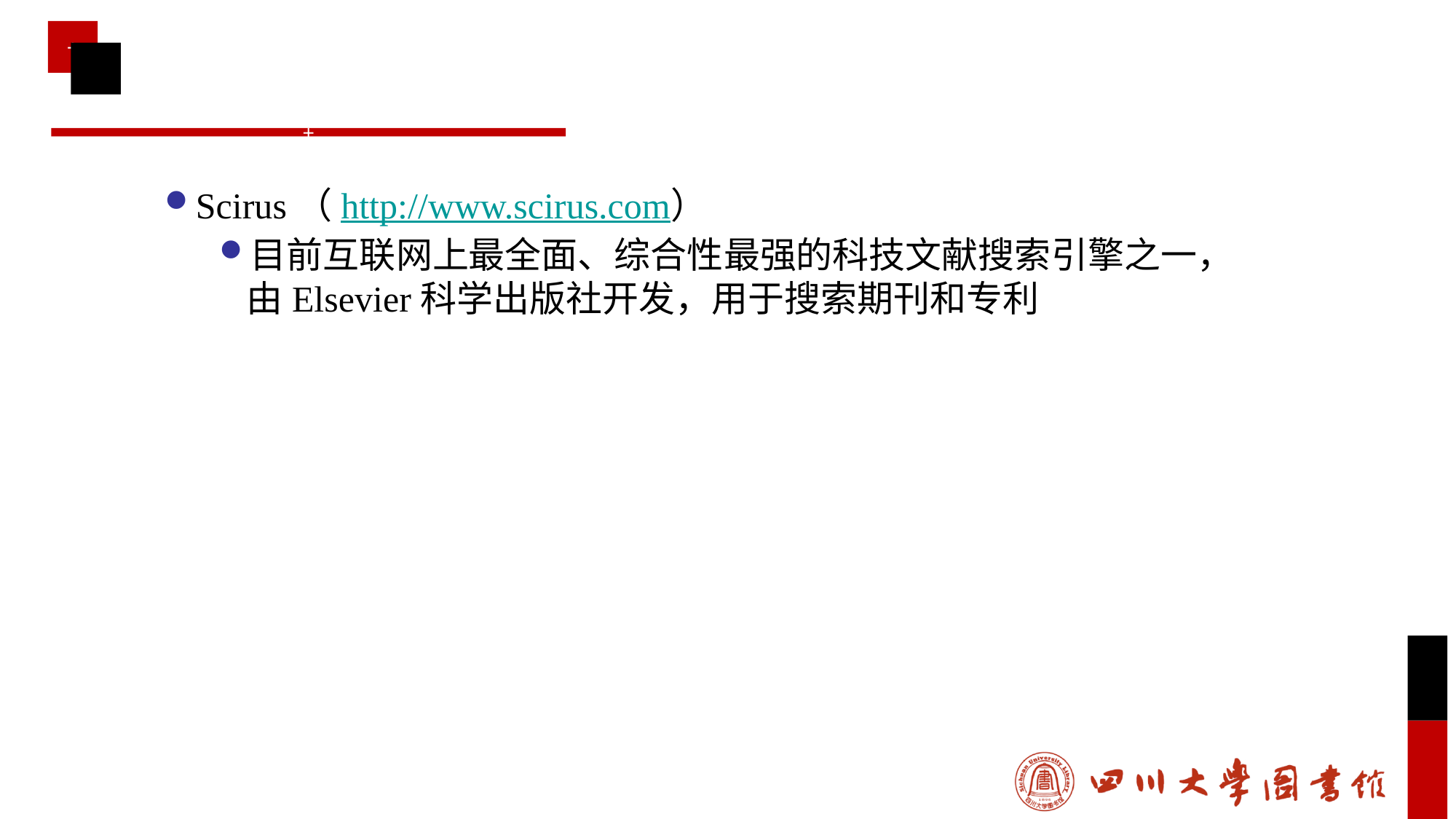

Scirus（http://www.scirus.com）
目前互联网上最全面、综合性最强的科技文献搜索引擎之一，由Elsevier科学出版社开发，用于搜索期刊和专利